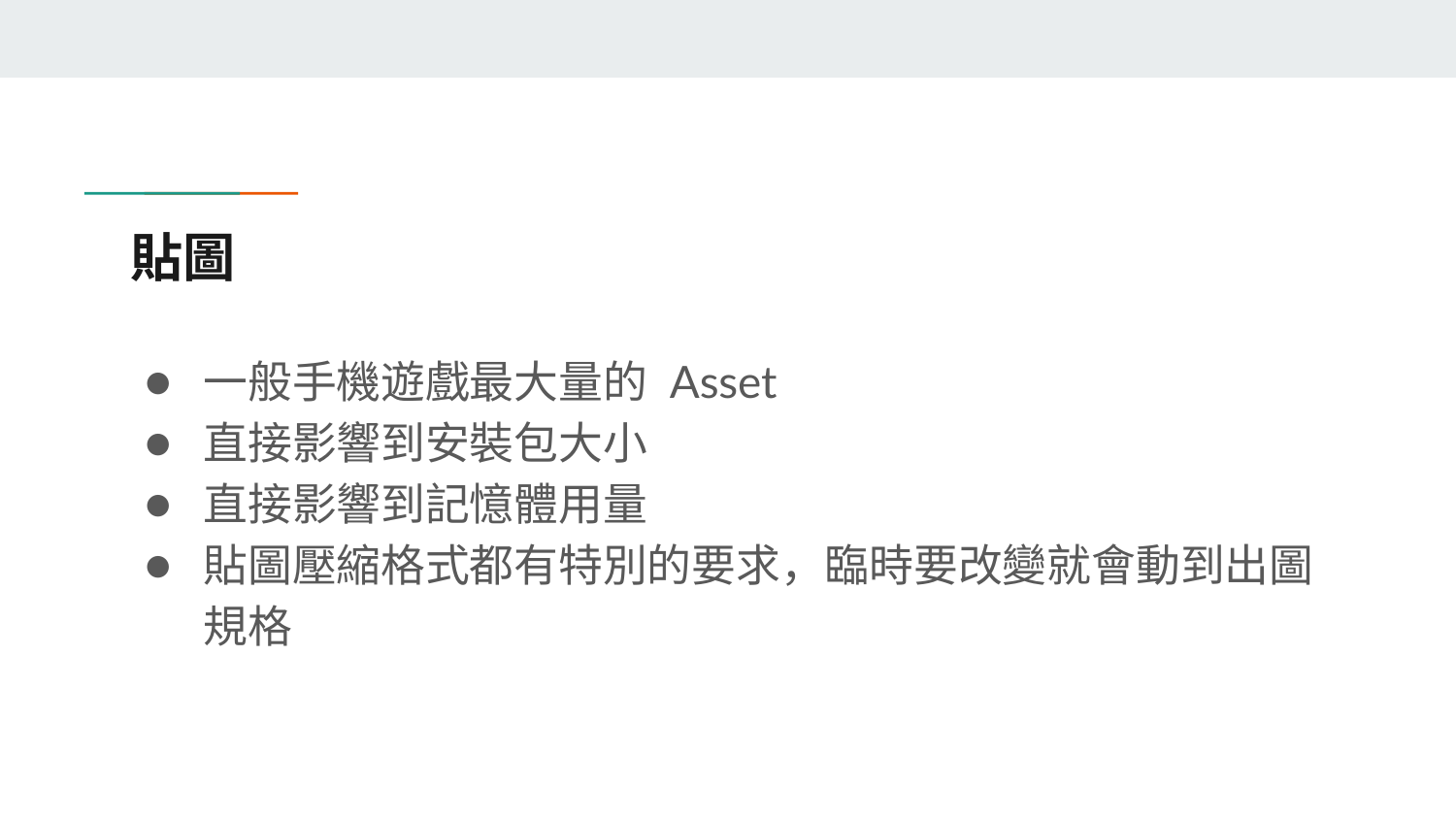

# 貼圖
一般手機遊戲最大量的 Asset
直接影響到安裝包大小
直接影響到記憶體用量
貼圖壓縮格式都有特別的要求，臨時要改變就會動到出圖規格